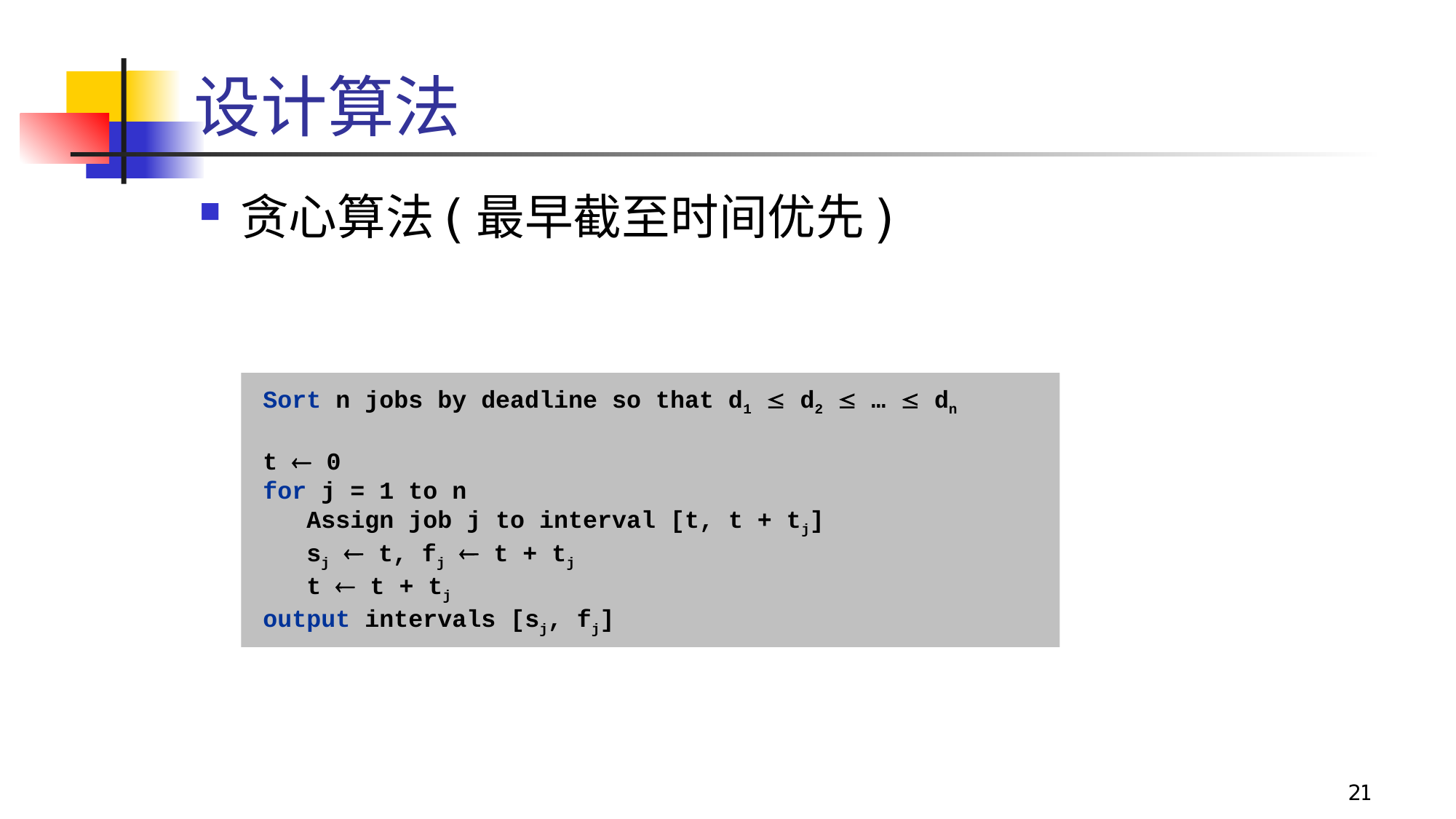

# 设计算法
贪心算法(最早截至时间优先)
Sort n jobs by deadline so that d1 ≤ d2 ≤ … ≤ dn

t ← 0
for j = 1 to n
   Assign job j to interval [t, t + tj]
   sj ← t, fj ← t + tj
   t ← t + tj
output intervals [sj, fj]
21